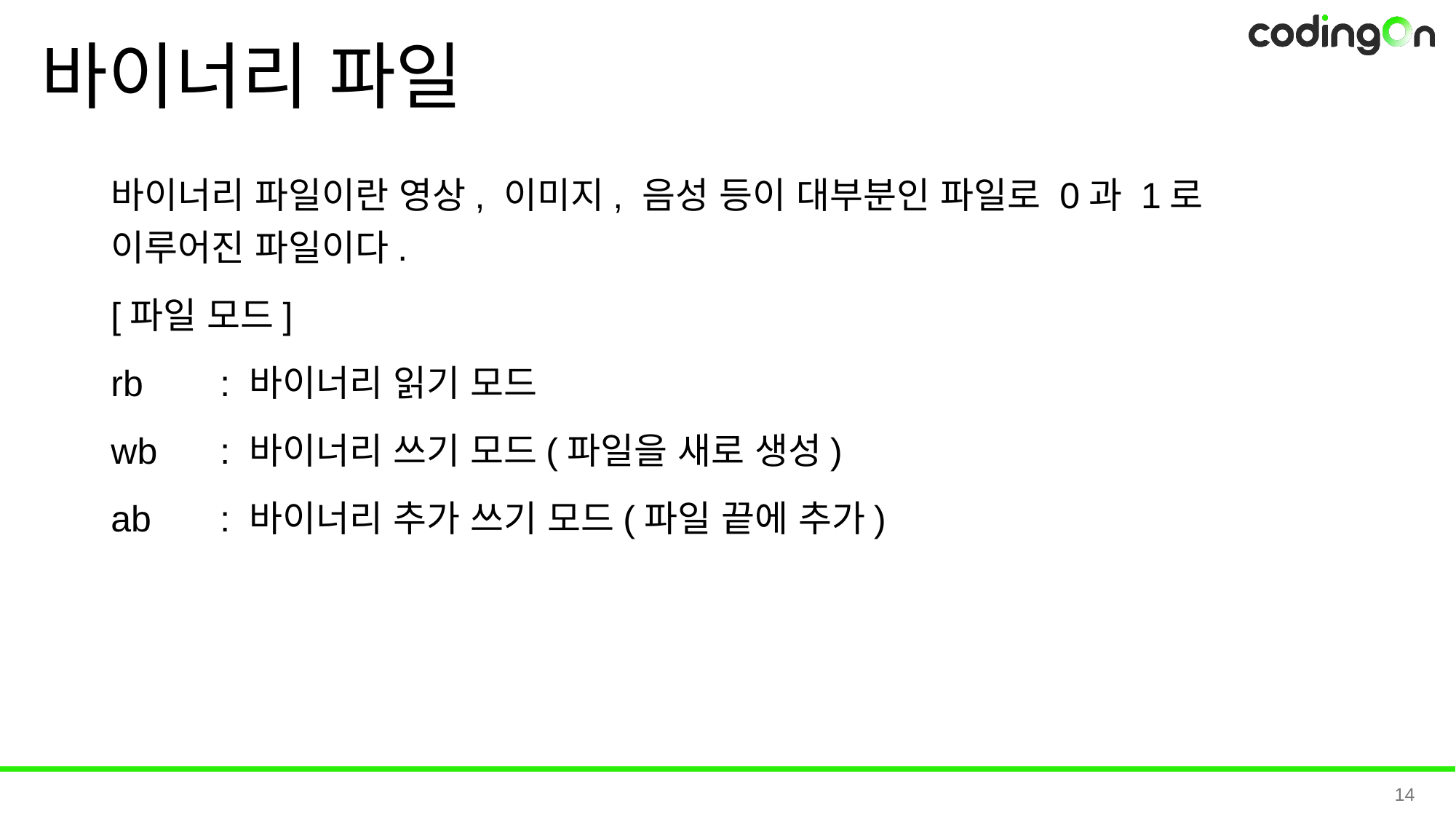

# 바이너리 파일
바이너리 파일이란 영상, 이미지, 음성 등이 대부분인 파일로 0과 1로 이루어진 파일이다.
[파일 모드]
rb	: 바이너리 읽기 모드
wb	: 바이너리 쓰기 모드(파일을 새로 생성)
ab	: 바이너리 추가 쓰기 모드(파일 끝에 추가)

14